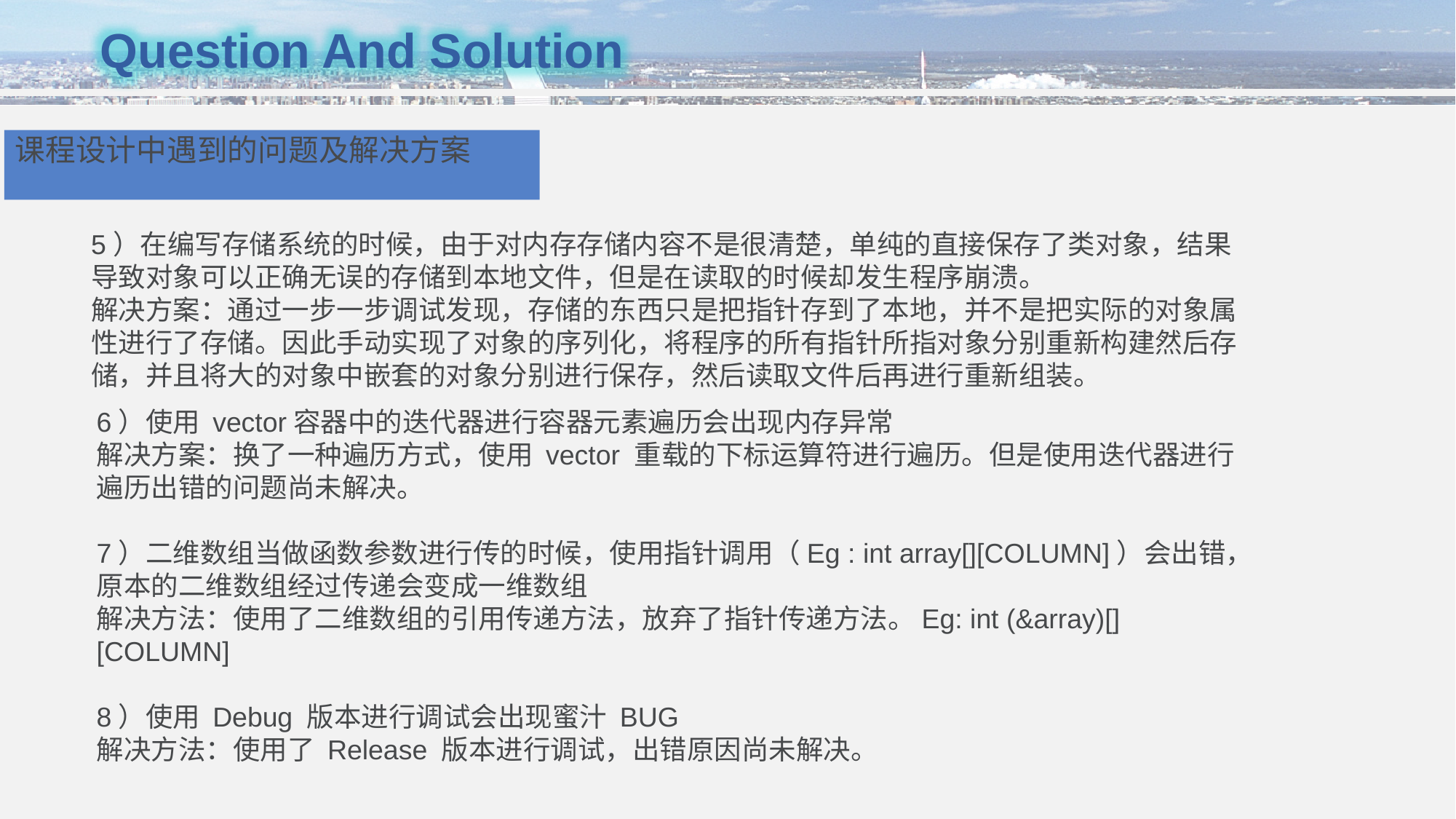

Question And Solution
课程设计中遇到的问题及解决方案

5）在编写存储系统的时候，由于对内存存储内容不是很清楚，单纯的直接保存了类对象，结果导致对象可以正确无误的存储到本地文件，但是在读取的时候却发生程序崩溃。
解决方案：通过一步一步调试发现，存储的东西只是把指针存到了本地，并不是把实际的对象属性进行了存储。因此手动实现了对象的序列化，将程序的所有指针所指对象分别重新构建然后存储，并且将大的对象中嵌套的对象分别进行保存，然后读取文件后再进行重新组装。

6）使用 vector容器中的迭代器进行容器元素遍历会出现内存异常
解决方案：换了一种遍历方式，使用 vector 重载的下标运算符进行遍历。但是使用迭代器进行遍历出错的问题尚未解决。

7）二维数组当做函数参数进行传的时候，使用指针调用（Eg : int array[][COLUMN]）会出错，原本的二维数组经过传递会变成一维数组
解决方法：使用了二维数组的引用传递方法，放弃了指针传递方法。Eg: int (&array)[][COLUMN]

8）使用 Debug 版本进行调试会出现蜜汁 BUG
解决方法：使用了 Release 版本进行调试，出错原因尚未解决。